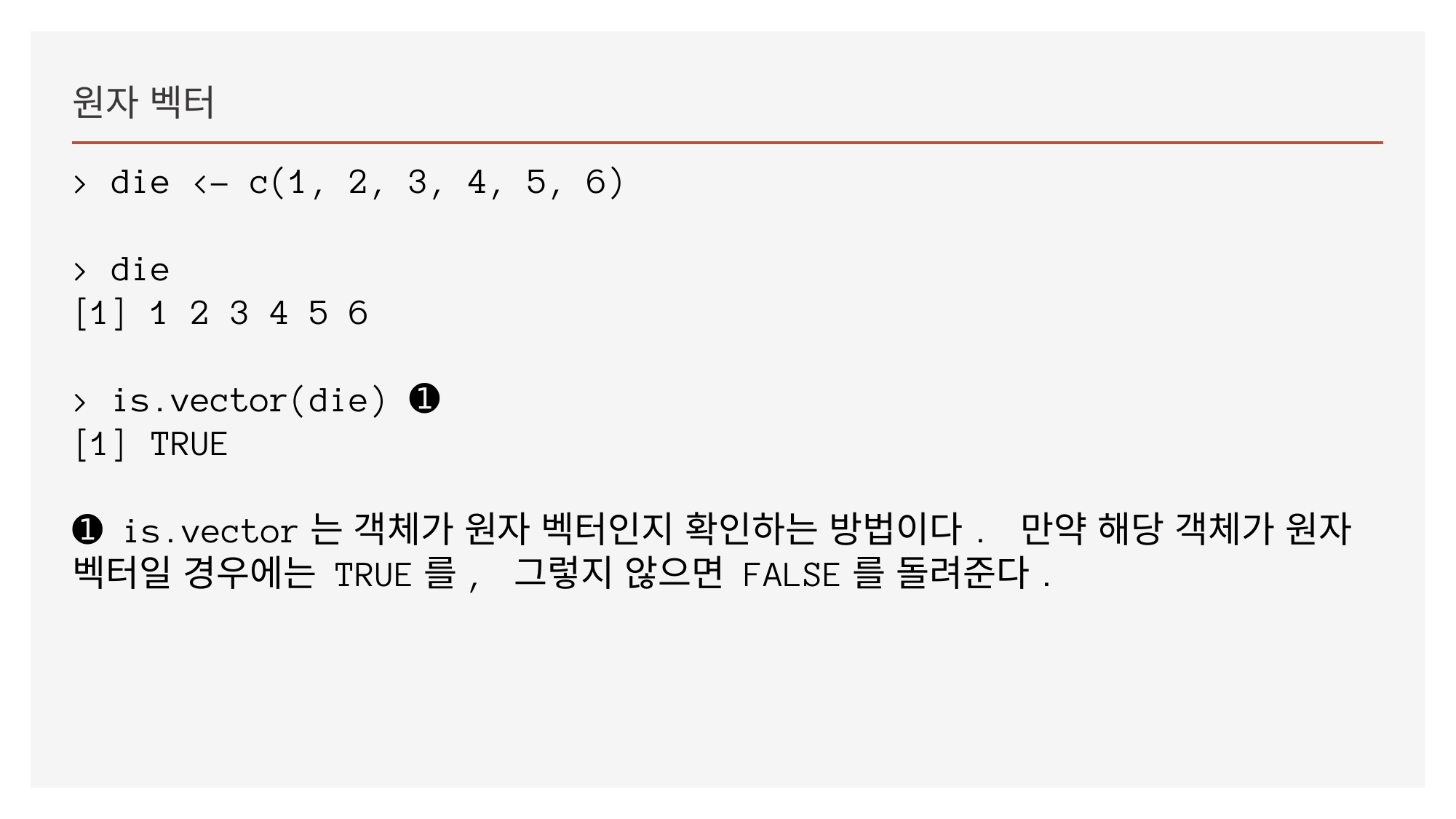

원자 벡터
> die <- c(1, 2, 3, 4, 5, 6)

> die
[1] 1 2 3 4 5 6

> is.vector(die) ➊
[1] TRUE

➊ is.vector는 객체가 원자 벡터인지 확인하는 방법이다. 만약 해당 객체가 원자 벡터일 경우에는 TRUE를, 그렇지 않으면 FALSE를 돌려준다.